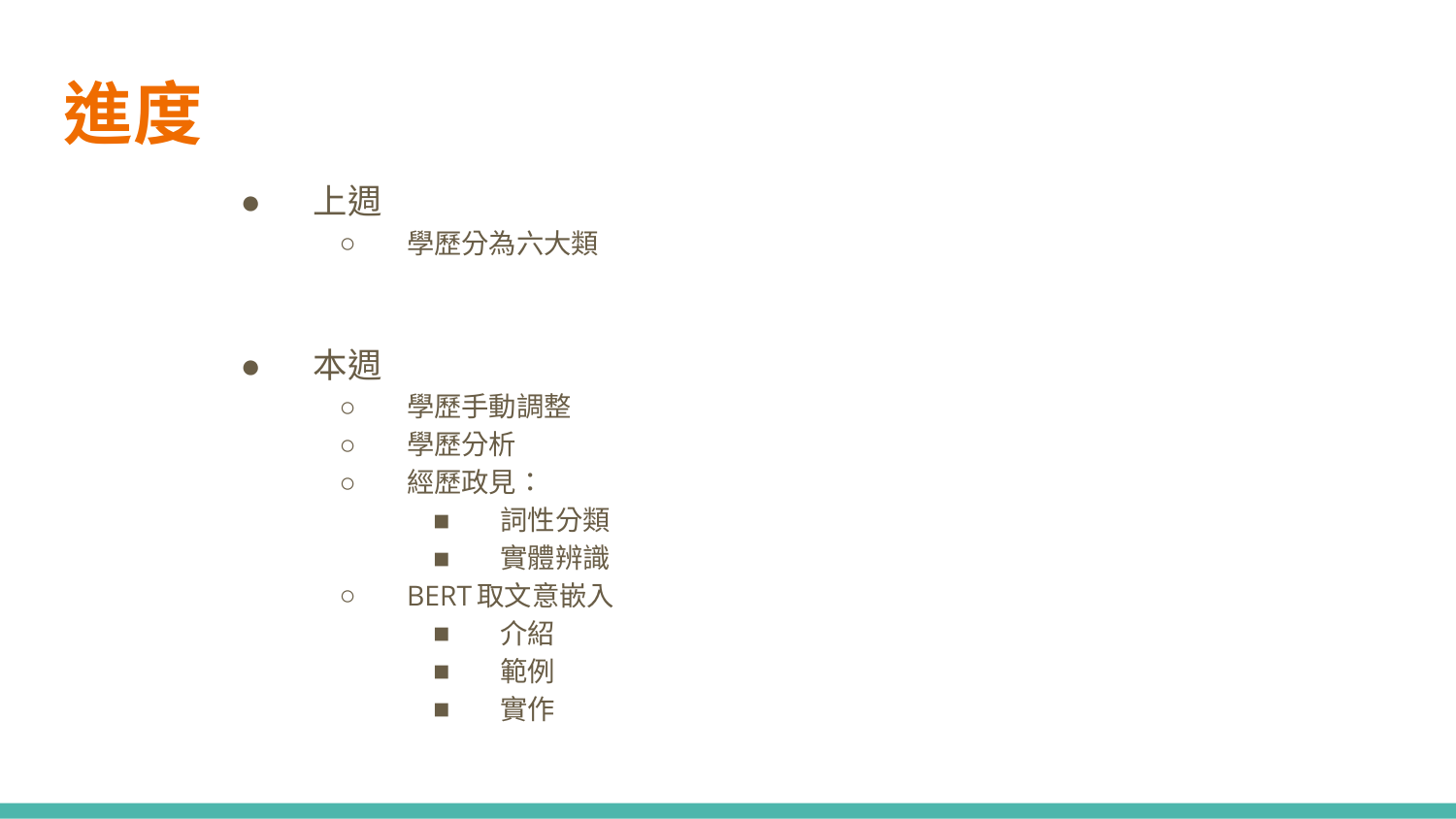

進度
上週
學歷分為六大類

本週
學歷手動調整
學歷分析
經歷政見：
詞性分類
實體辨識
BERT取文意嵌入
介紹
範例
實作